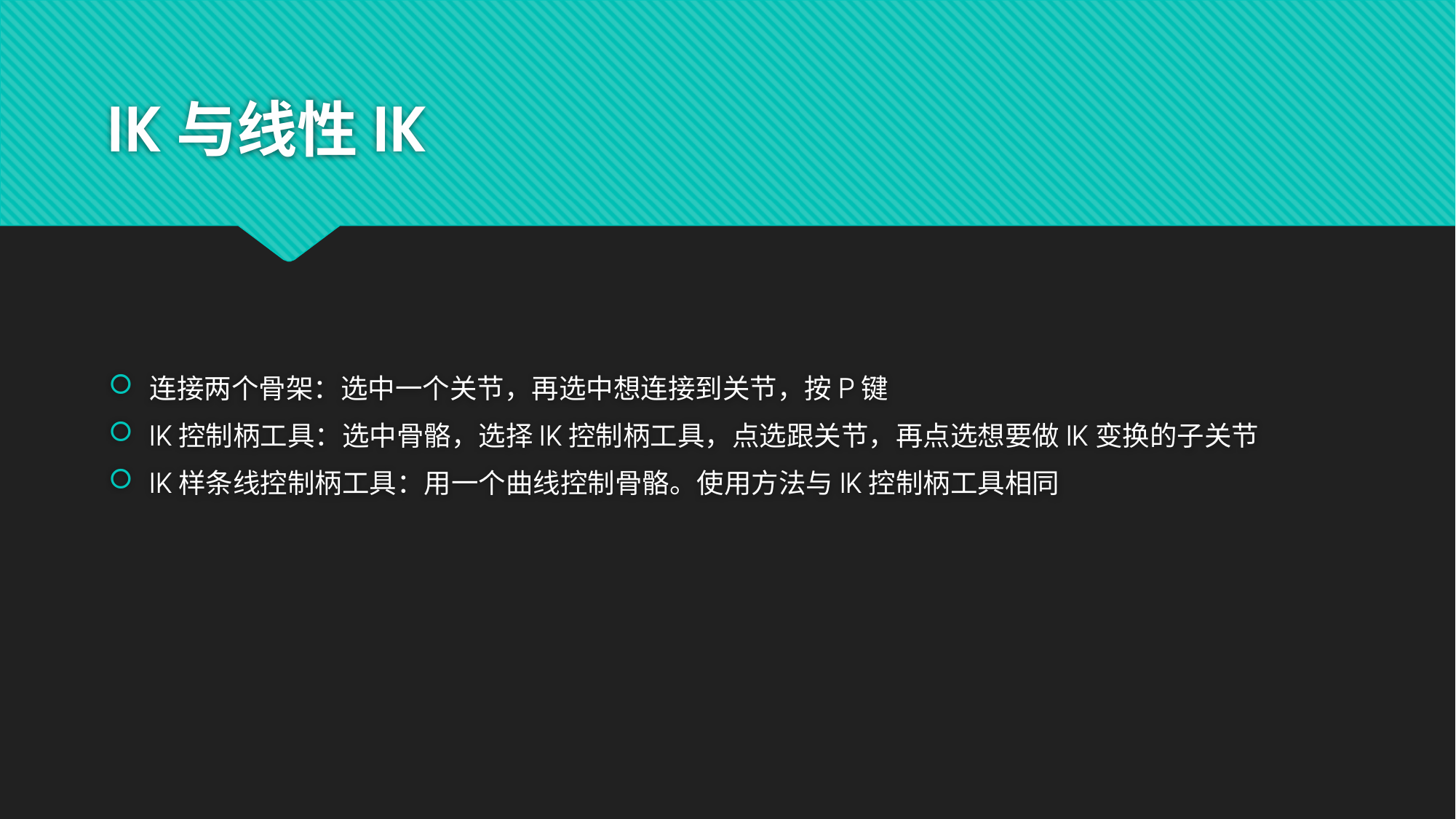

# IK与线性IK
连接两个骨架：选中一个关节，再选中想连接到关节，按P键
IK控制柄工具：选中骨骼，选择IK控制柄工具，点选跟关节，再点选想要做IK变换的子关节
IK样条线控制柄工具：用一个曲线控制骨骼。使用方法与IK控制柄工具相同